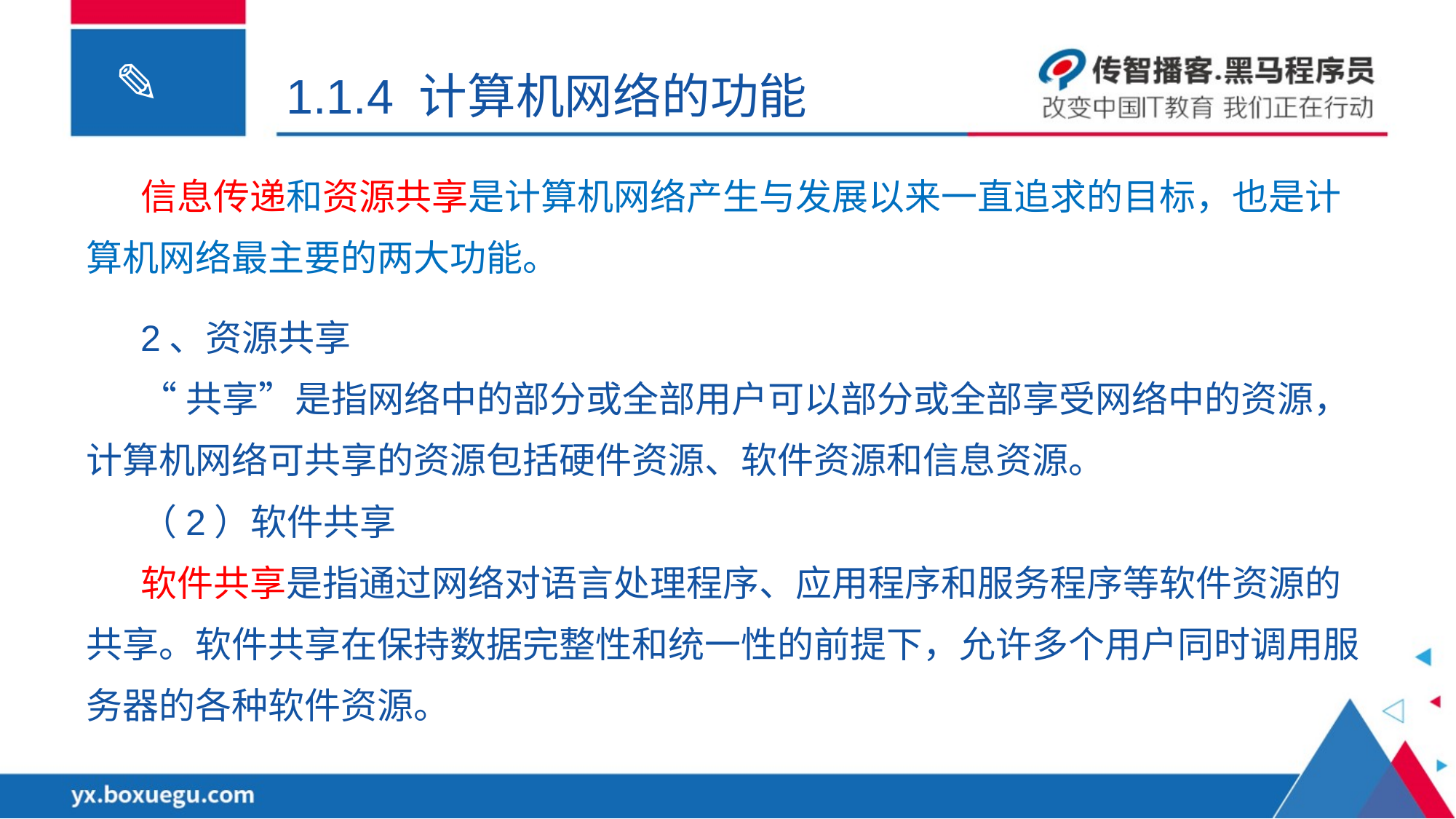

1.1.4 计算机网络的功能
信息传递和资源共享是计算机网络产生与发展以来一直追求的目标，也是计算机网络最主要的两大功能。
2、资源共享
“共享”是指网络中的部分或全部用户可以部分或全部享受网络中的资源，计算机网络可共享的资源包括硬件资源、软件资源和信息资源。
（2）软件共享
软件共享是指通过网络对语言处理程序、应用程序和服务程序等软件资源的共享。软件共享在保持数据完整性和统一性的前提下，允许多个用户同时调用服务器的各种软件资源。